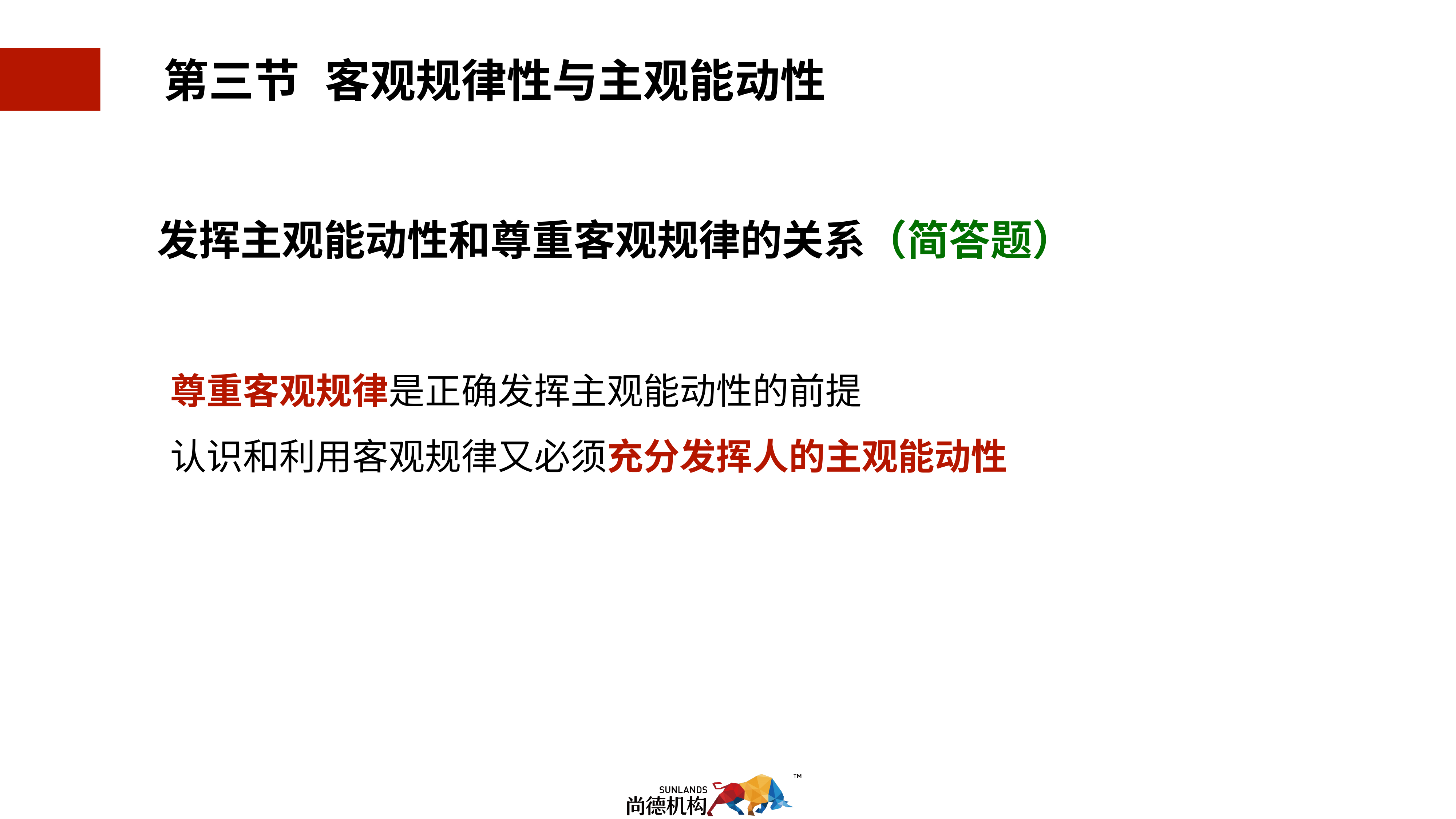

1.3.2.3发挥主观能动性和尊重客观规律的关系
发挥主观能动性和尊重客观规律的关系（简答题）
尊重客观规律是正确发挥主观能动性的前提
认识和利用客观规律又必须充分发挥人的主观能动性